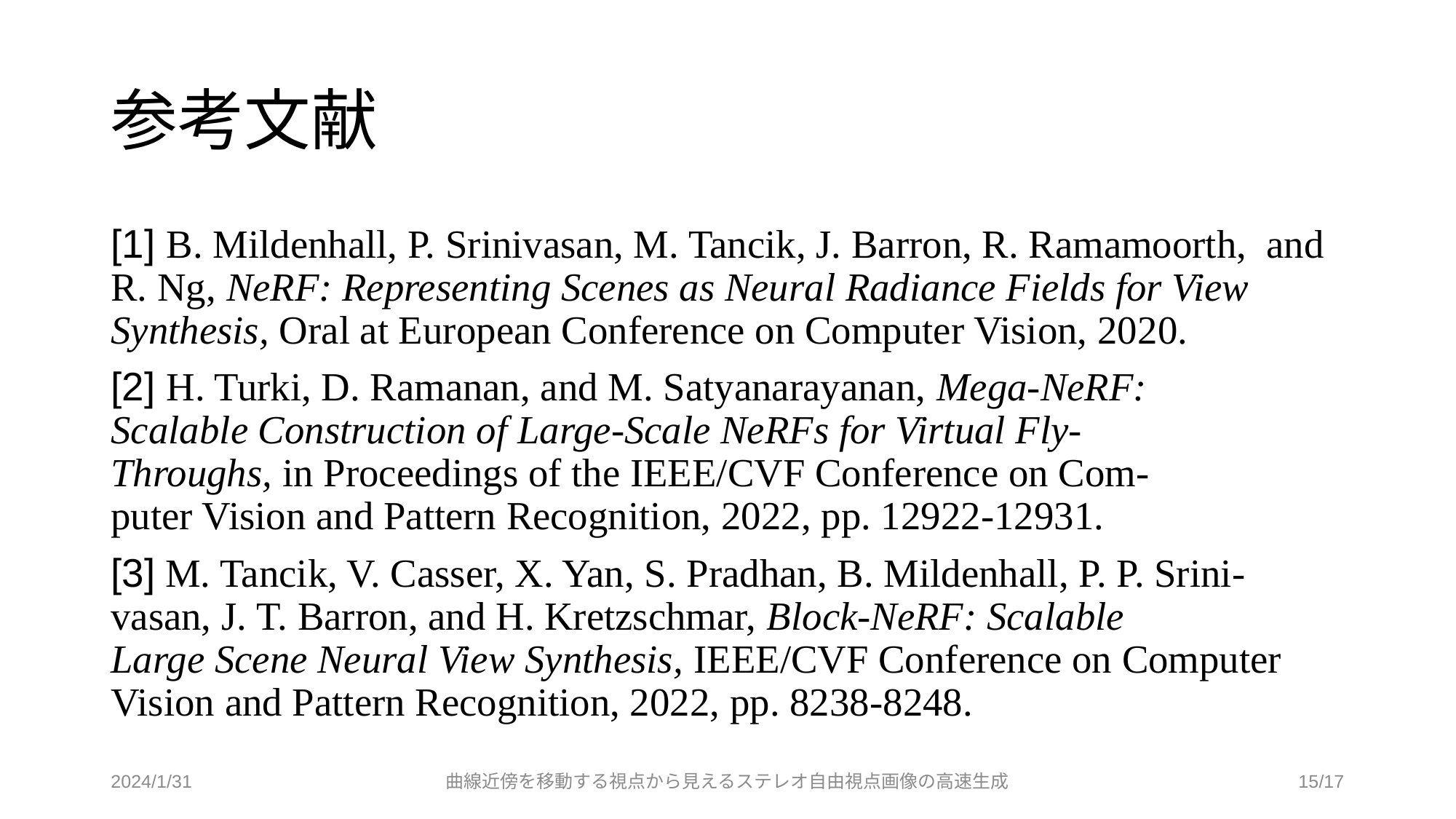

# 参考文献
[1] B. Mildenhall, P. Srinivasan, M. Tancik, J. Barron, R. Ramamoorth,  and R. Ng, NeRF: Representing Scenes as Neural Radiance Fields for View Synthesis, Oral at European Conference on Computer Vision, 2020.
[2] H. Turki, D. Ramanan, and M. Satyanarayanan, Mega-NeRF:
Scalable Construction of Large-Scale NeRFs for Virtual Fly-
Throughs, in Proceedings of the IEEE/CVF Conference on Com-
puter Vision and Pattern Recognition, 2022, pp. 12922-12931.
[3] M. Tancik, V. Casser, X. Yan, S. Pradhan, B. Mildenhall, P. P. Srini-
vasan, J. T. Barron, and H. Kretzschmar, Block-NeRF: Scalable
Large Scene Neural View Synthesis, IEEE/CVF Conference on Computer Vision and Pattern Recognition, 2022, pp. 8238-8248.
2024/1/31
曲線近傍を移動する視点から見えるステレオ自由視点画像の高速生成
15/17